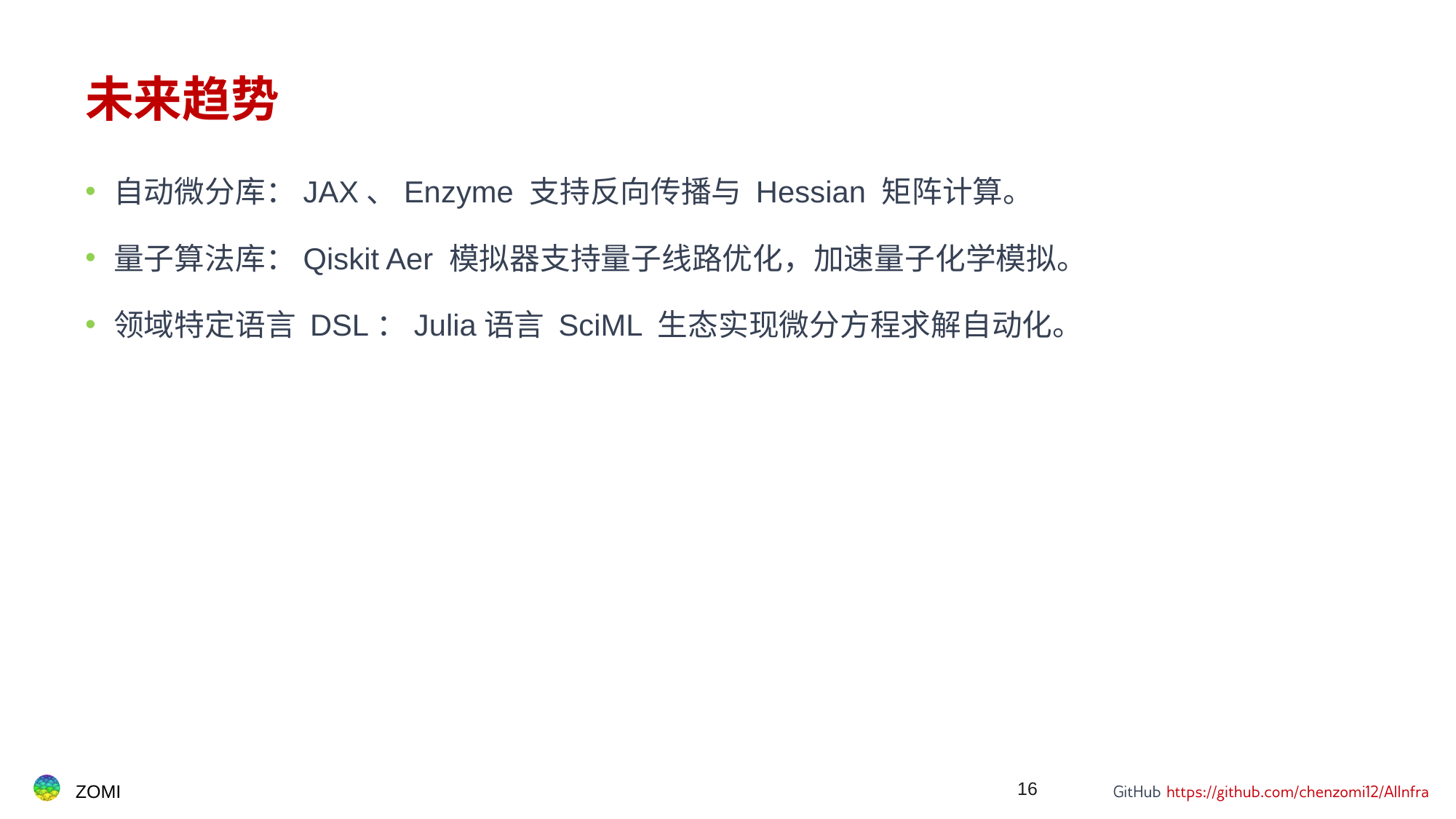

# 未来趋势
自动微分库：JAX、Enzyme 支持反向传播与 Hessian 矩阵计算。
量子算法库：Qiskit Aer 模拟器支持量子线路优化，加速量子化学模拟。
领域特定语言 DSL：Julia语言 SciML 生态实现微分方程求解自动化。